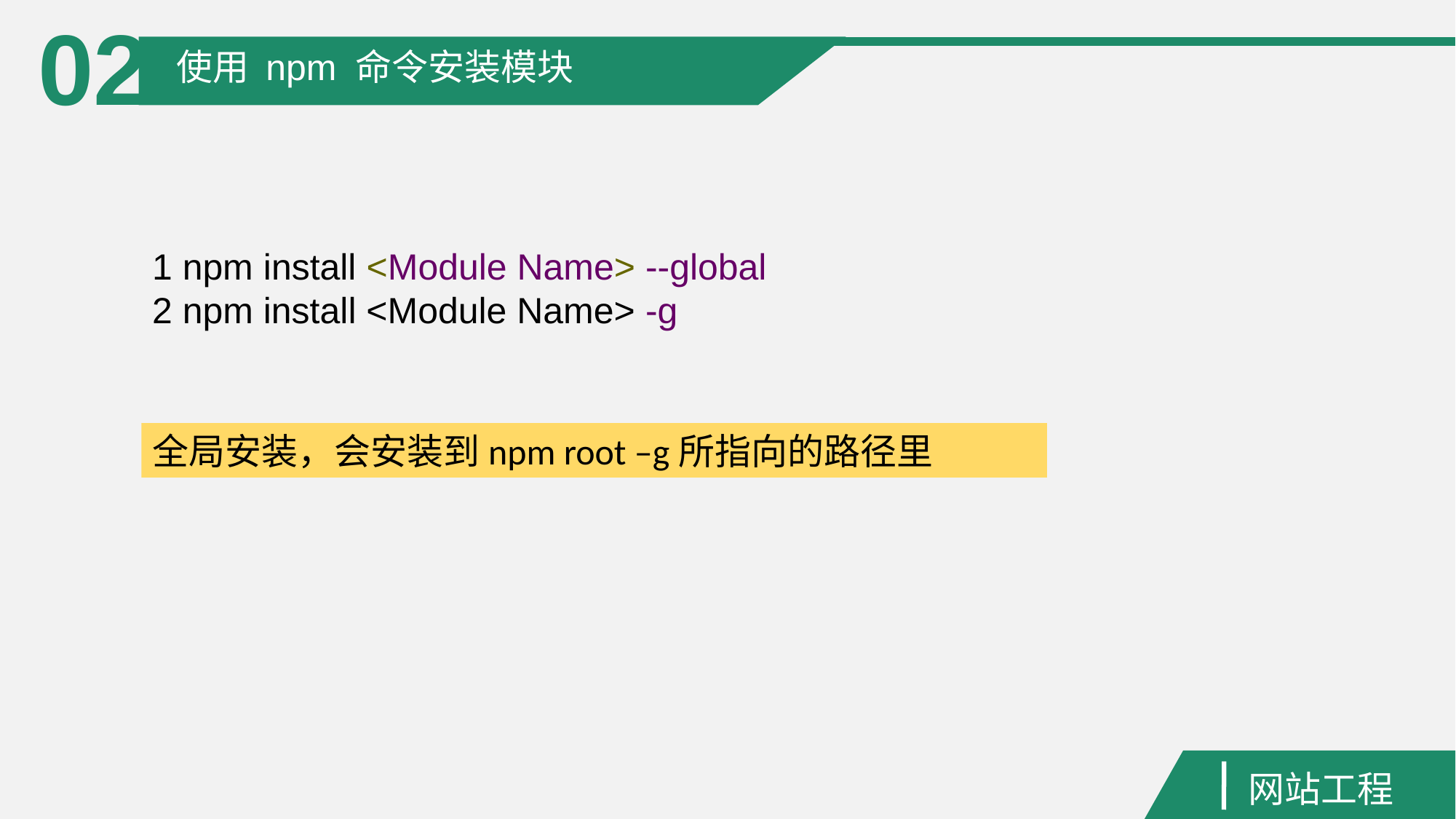

02

使用 npm 命令安装模块

1 npm install <Module Name> --global
2 npm install <Module Name> -g

全局安装，会安装到npm root –g所指向的路径里